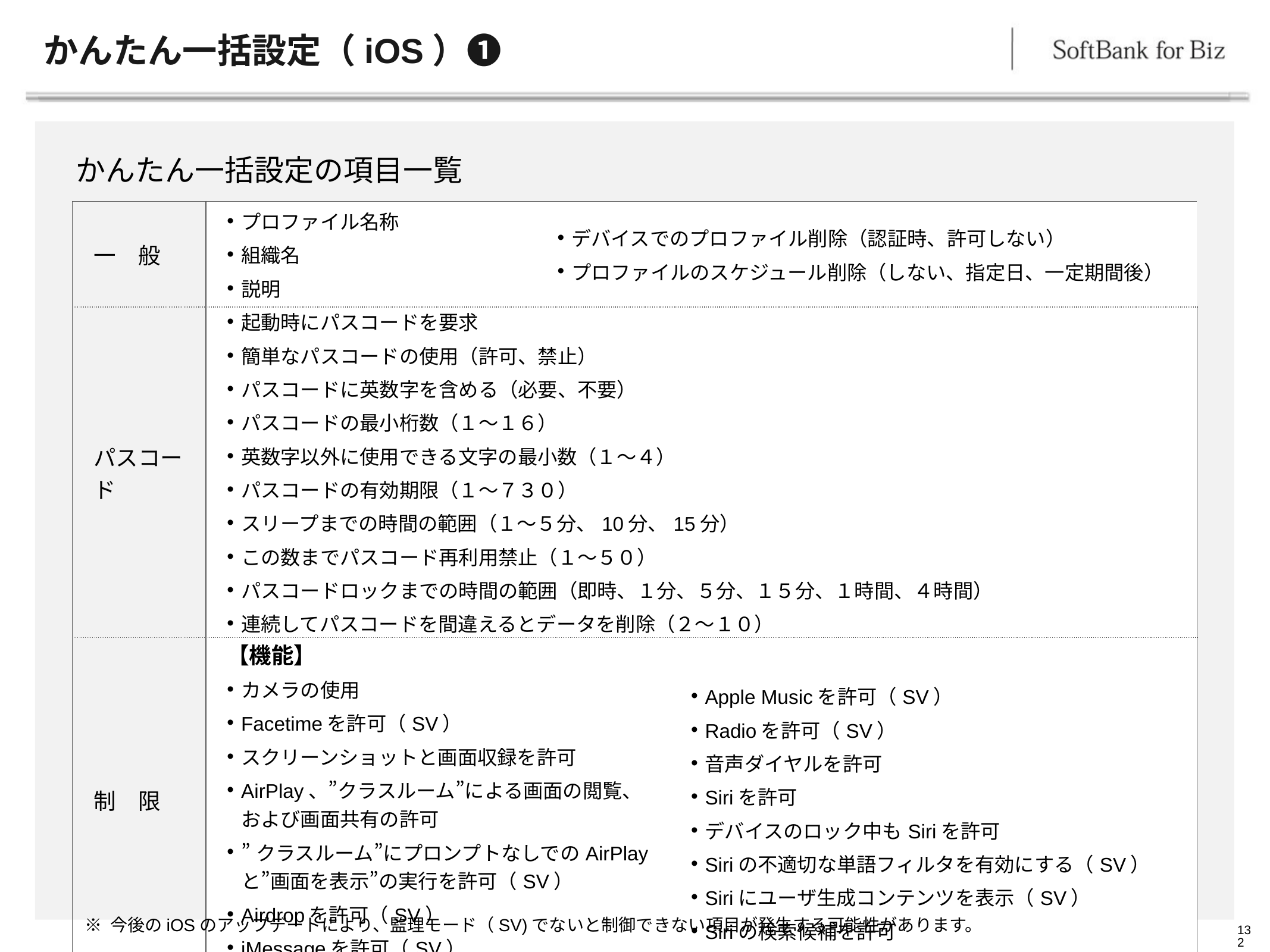

# かんたん一括設定（iOS）❶
かんたん一括設定の項目一覧
| 一　般 | プロファイル名称 組織名 説明 | デバイスでのプロファイル削除（認証時、許可しない） プロファイルのスケジュール削除（しない、指定日、一定期間後） |  |
| --- | --- | --- | --- |
| パスコード | 起動時にパスコードを要求 簡単なパスコードの使用（許可、禁止） パスコードに英数字を含める（必要、不要） パスコードの最小桁数（１～１６） 英数字以外に使用できる文字の最小数（１～４） パスコードの有効期限（１～７３０） スリープまでの時間の範囲（１～５分、10分、15分） この数までパスコード再利用禁止（１～５０） パスコードロックまでの時間の範囲（即時、１分、５分、１５分、１時間、４時間） 連続してパスコードを間違えるとデータを削除（２～１０） |  |  |
| 制　限 | 【機能】 カメラの使用 Facetimeを許可（SV） スクリーンショットと画面収録を許可 AirPlay、”クラスルーム”による画面の閲覧、および画面共有の許可 ”クラスルーム”にプロンプトなしでのAirPlayと”画面を表示”の実行を許可（SV） Airdropを許可（SV） iMessageを許可（SV） | 音声ダイヤルを許可 Siriを許可 デバイスのロック中もSiriを許可 Siriの不適切な単語フィルタを有効にする（SV） Siriにユーザ生成コンテンツを表示（SV） Siriの検索候補を許可 iBooks Storeを許可（SV） Appのインストールを許可（SV） | Apple Musicを許可（SV） Radioを許可（SV） 音声ダイヤルを許可 Siriを許可 デバイスのロック中もSiriを許可 Siriの不適切な単語フィルタを有効にする（SV） Siriにユーザ生成コンテンツを表示（SV） Siriの検索候補を許可 |
※ 今後のiOSのアップデートにより、監理モード（SV)でないと制御できない項目が発生する可能性があります。
132